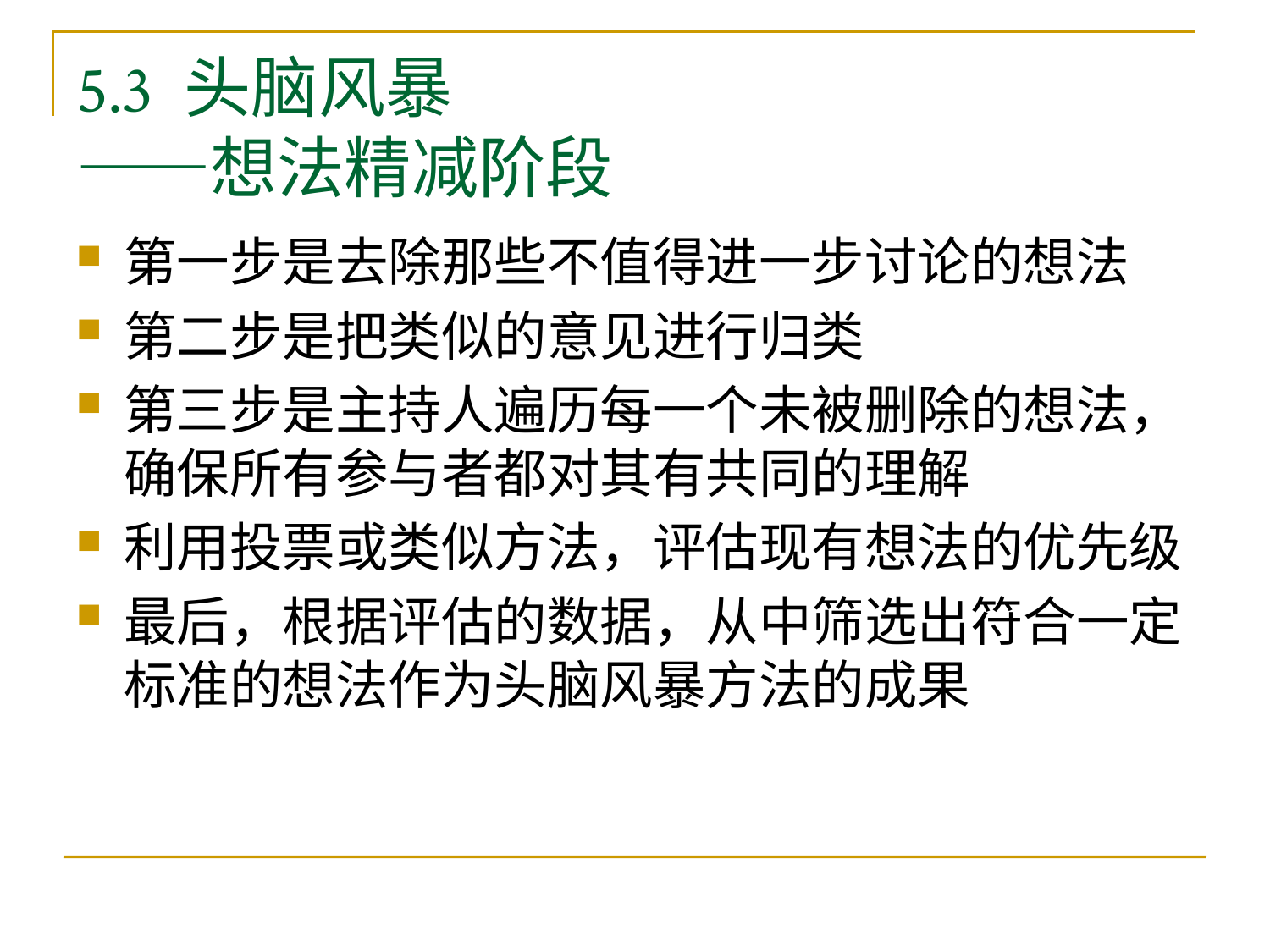

# 5.3 头脑风暴 ——想法精减阶段
第一步是去除那些不值得进一步讨论的想法
第二步是把类似的意见进行归类
第三步是主持人遍历每一个未被删除的想法，确保所有参与者都对其有共同的理解
利用投票或类似方法，评估现有想法的优先级
最后，根据评估的数据，从中筛选出符合一定标准的想法作为头脑风暴方法的成果